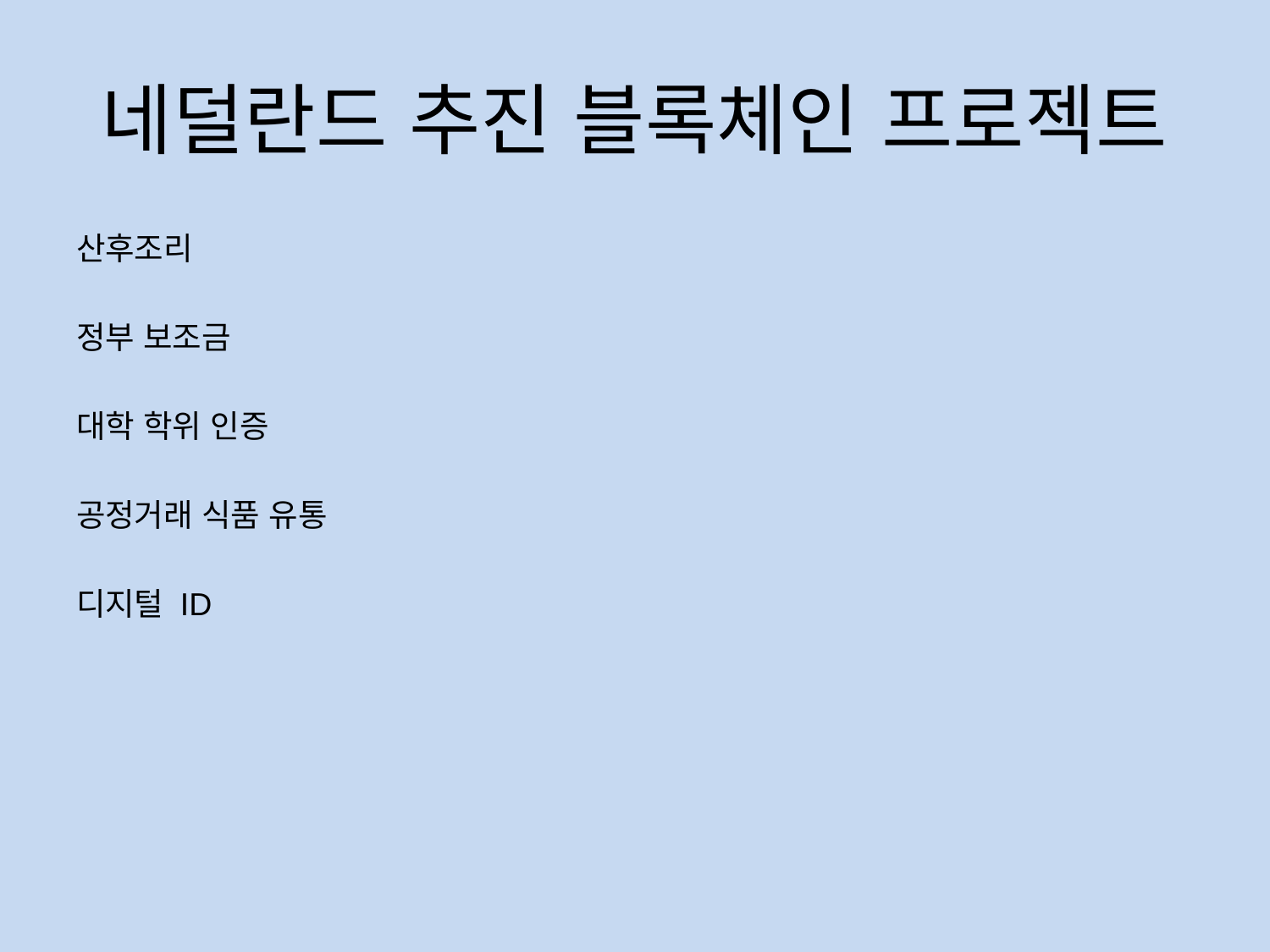

# 네덜란드 추진 블록체인 프로젝트
산후조리

정부 보조금

대학 학위 인증

공정거래 식품 유통

디지털 ID